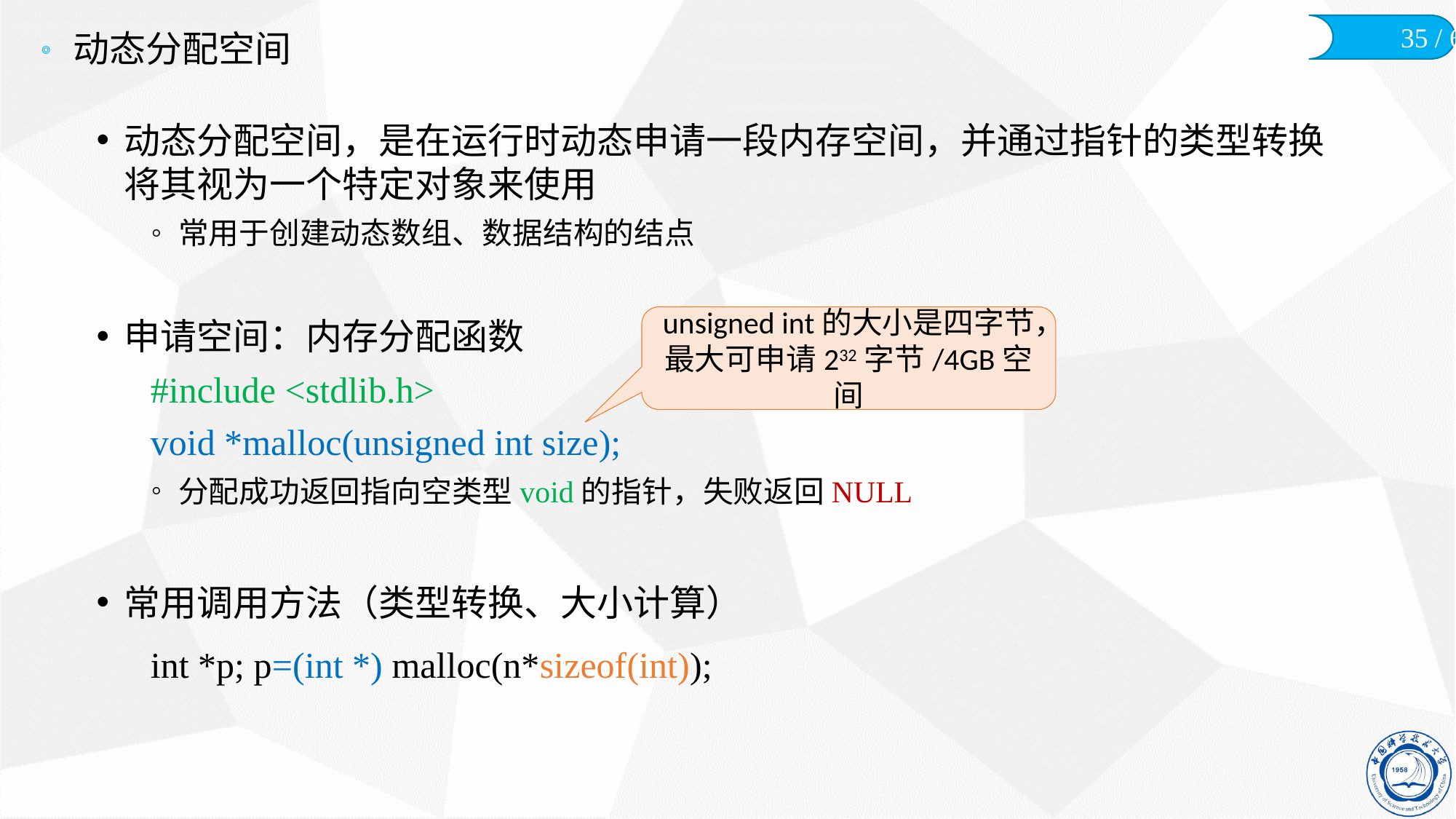

# 动态分配空间
动态分配空间，是在运行时动态申请一段内存空间，并通过指针的类型转换将其视为一个特定对象来使用
常用于创建动态数组、数据结构的结点

申请空间：内存分配函数
#include <stdlib.h>
void *malloc(unsigned int size);
分配成功返回指向空类型void的指针，失败返回NULL

常用调用方法（类型转换、大小计算）
int *p; p=(int *) malloc(n*sizeof(int));
unsigned int的大小是四字节，最大可申请232字节/4GB空间